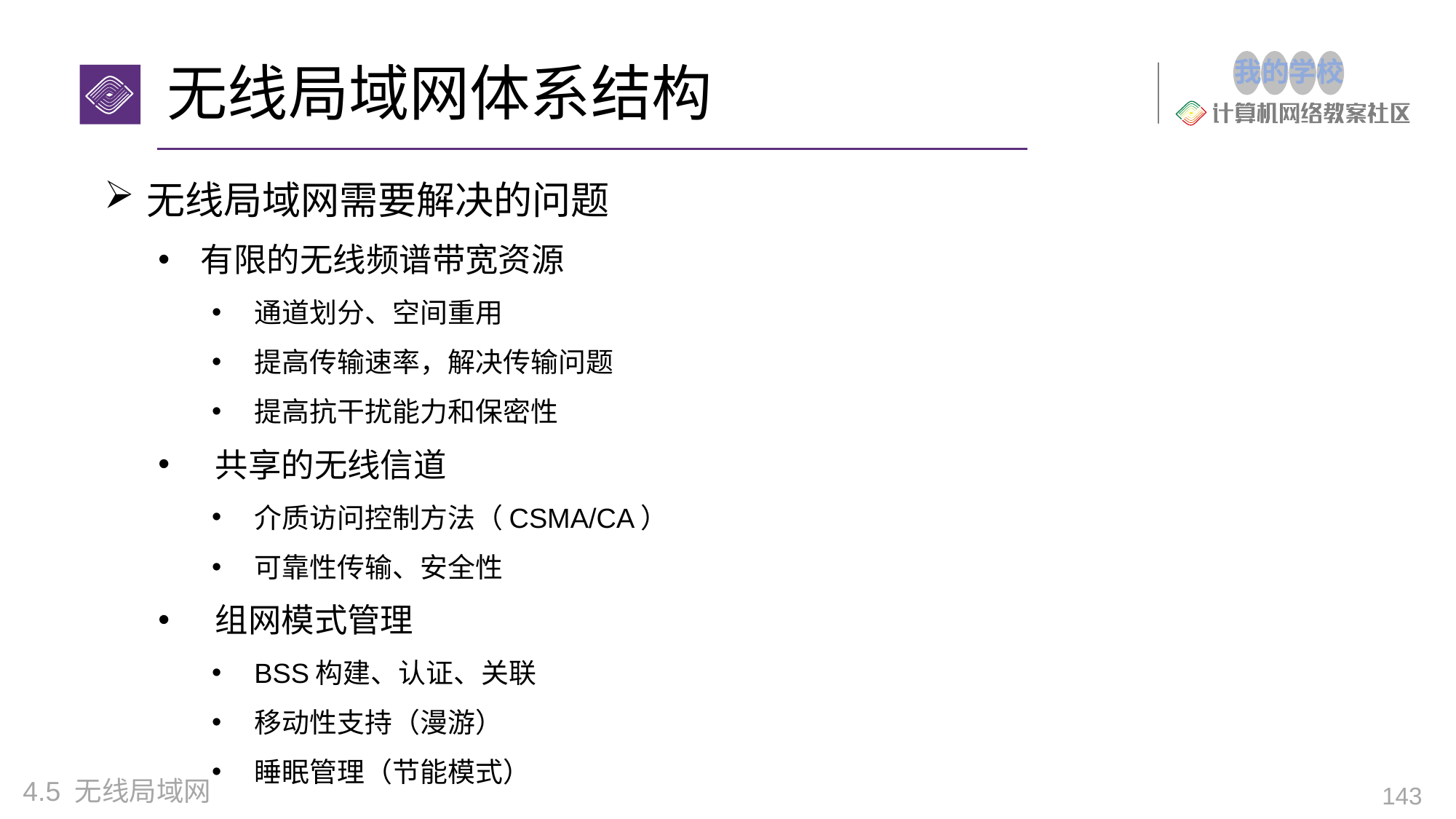

# 无线局域网体系结构
无线局域网需要解决的问题
有限的无线频谱带宽资源
通道划分、空间重用
提高传输速率，解决传输问题
提高抗干扰能力和保密性
 共享的无线信道
介质访问控制方法（CSMA/CA）
可靠性传输、安全性
 组网模式管理
BSS构建、认证、关联
移动性支持（漫游）
睡眠管理（节能模式）
4.5 无线局域网
143